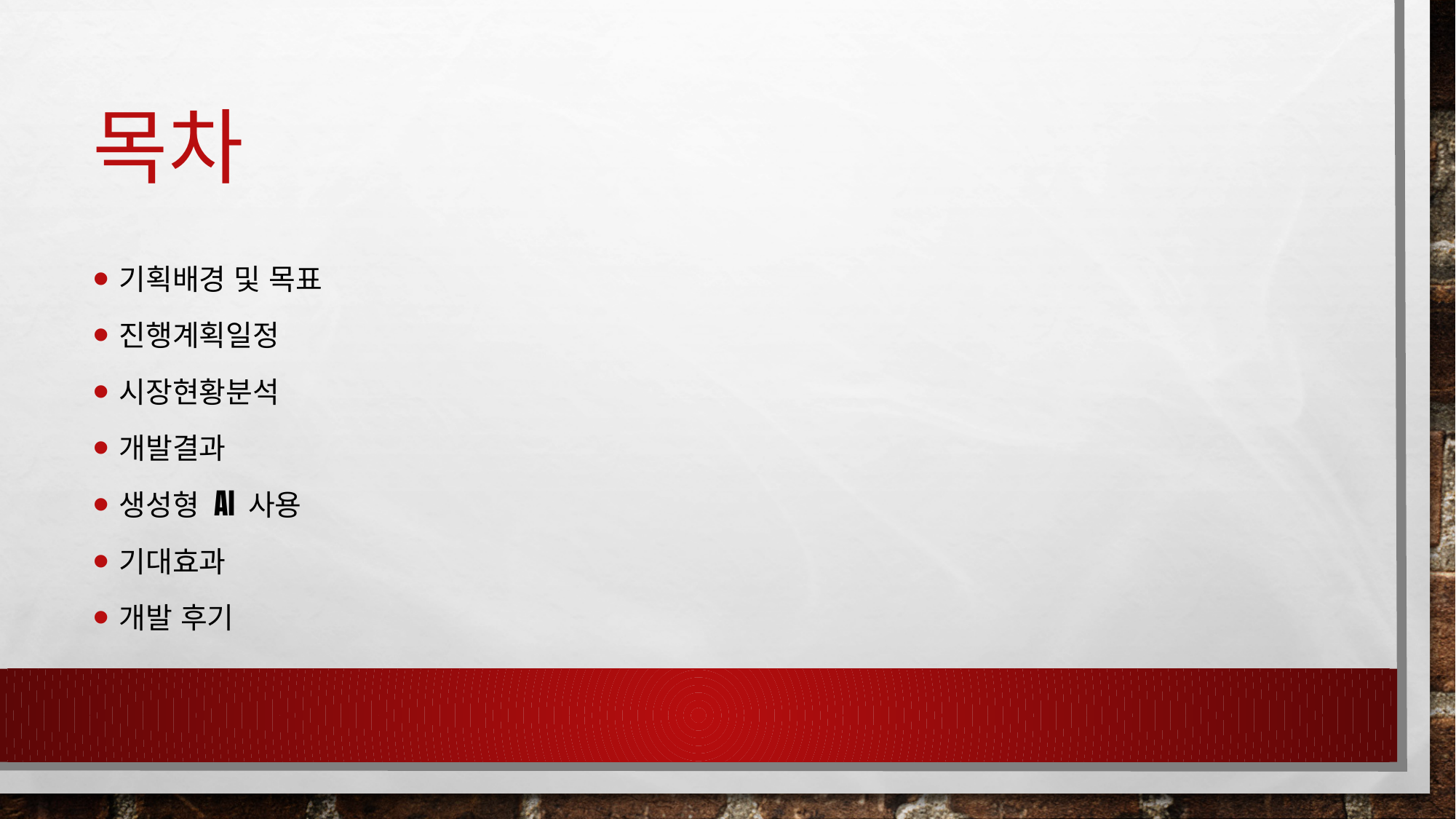

# 목차
기획배경 및 목표
진행계획일정
시장현황분석
개발결과
생성형 AI 사용
기대효과
개발 후기